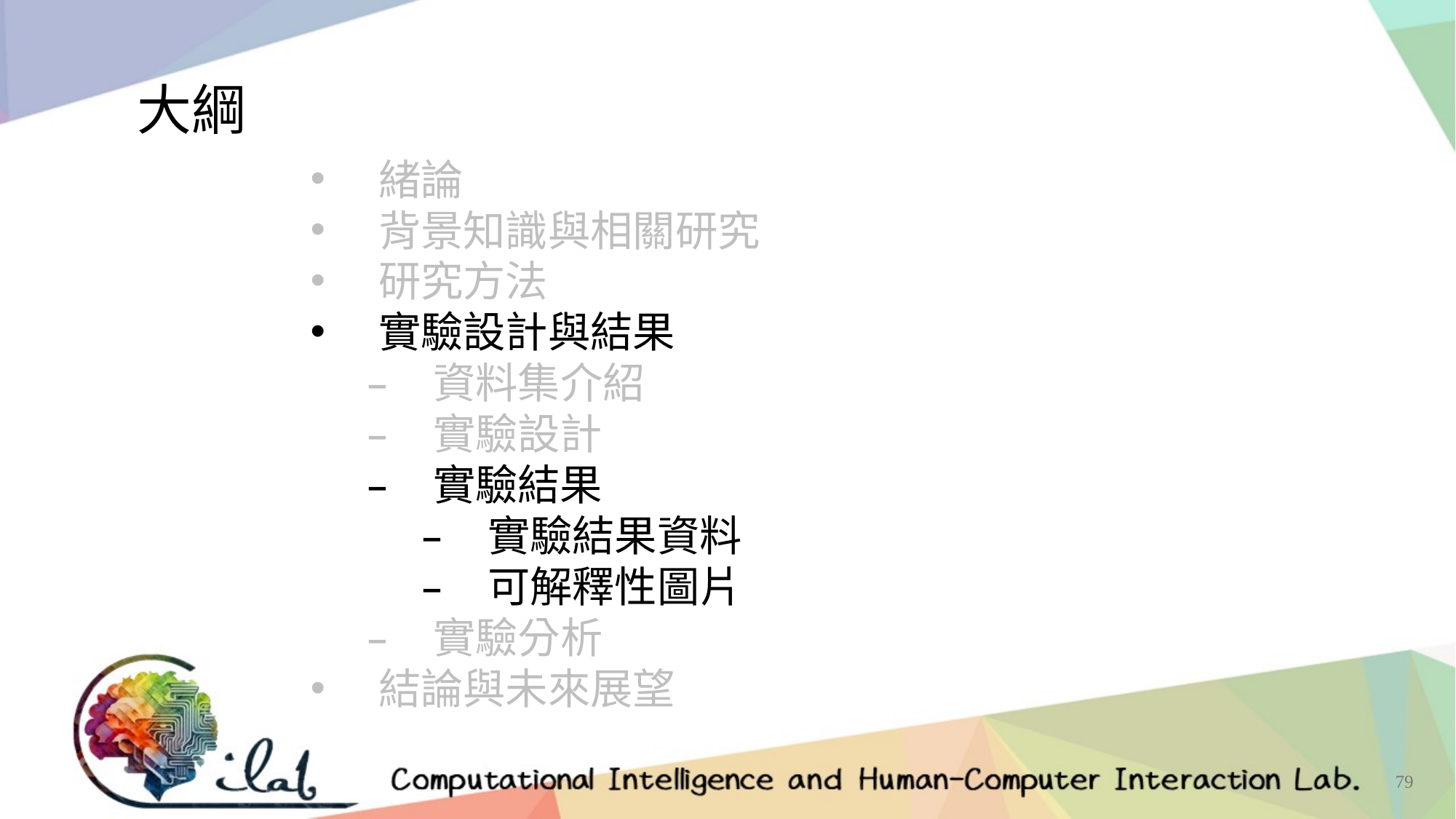

大綱
緒論
背景知識與相關研究
研究方法
實驗設計與結果
資料集介紹
實驗設計
實驗結果
實驗結果資料
可解釋性圖片
實驗分析
結論與未來展望
79